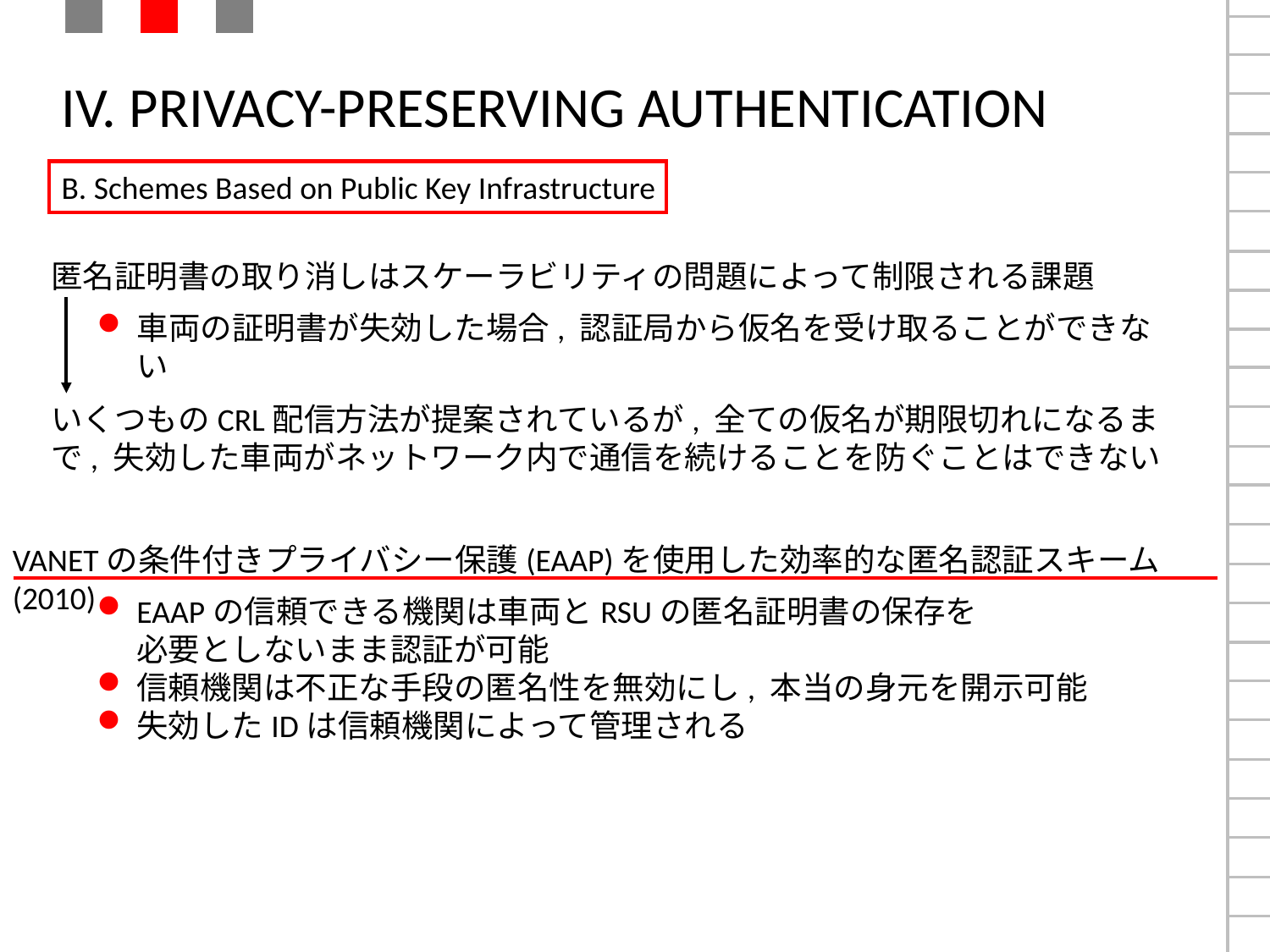

# IV. PRIVACY-PRESERVING AUTHENTICATION
B. Schemes Based on Public Key Infrastructure

匿名証明書の取り消しはスケーラビリティの問題によって制限される課題
車両の証明書が失効した場合, 認証局から仮名を受け取ることができない
いくつものCRL配信方法が提案されているが, 全ての仮名が期限切れになるまで, 失効した車両がネットワーク内で通信を続けることを防ぐことはできない
VANETの条件付きプライバシー保護(EAAP)を使用した効率的な匿名認証スキーム(2010)
EAAPの信頼できる機関は車両とRSUの匿名証明書の保存を
必要としないまま認証が可能
信頼機関は不正な手段の匿名性を無効にし, 本当の身元を開示可能
失効したIDは信頼機関によって管理される